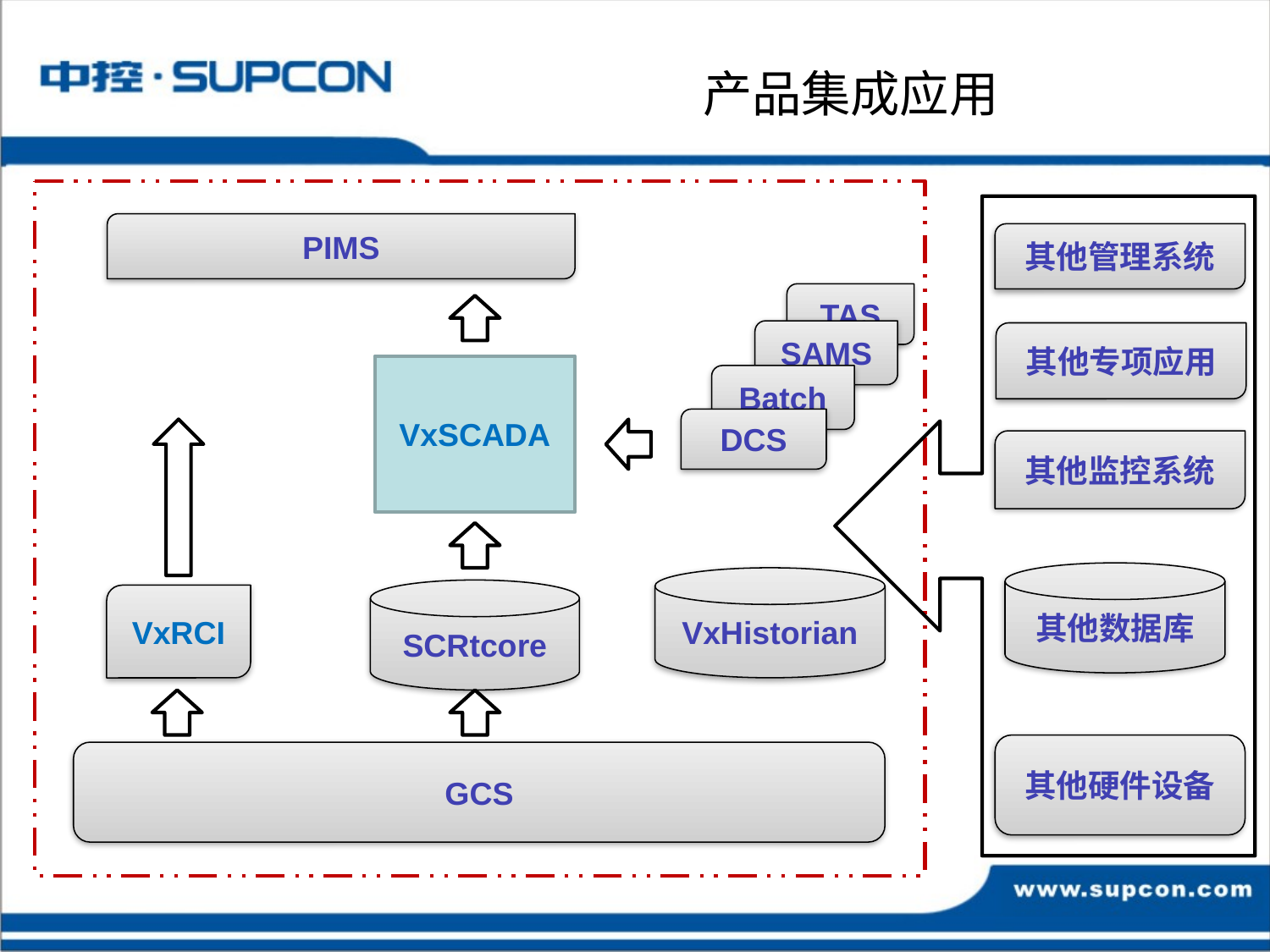

# 产品集成应用

PIMS
其他管理系统
TAS

SAMS
其他专项应用
VxSCADA
Batch
DCS

其他监控系统

其他数据库
VxHistorian
SCRtcore
VxRCI

其他硬件设备
GCS